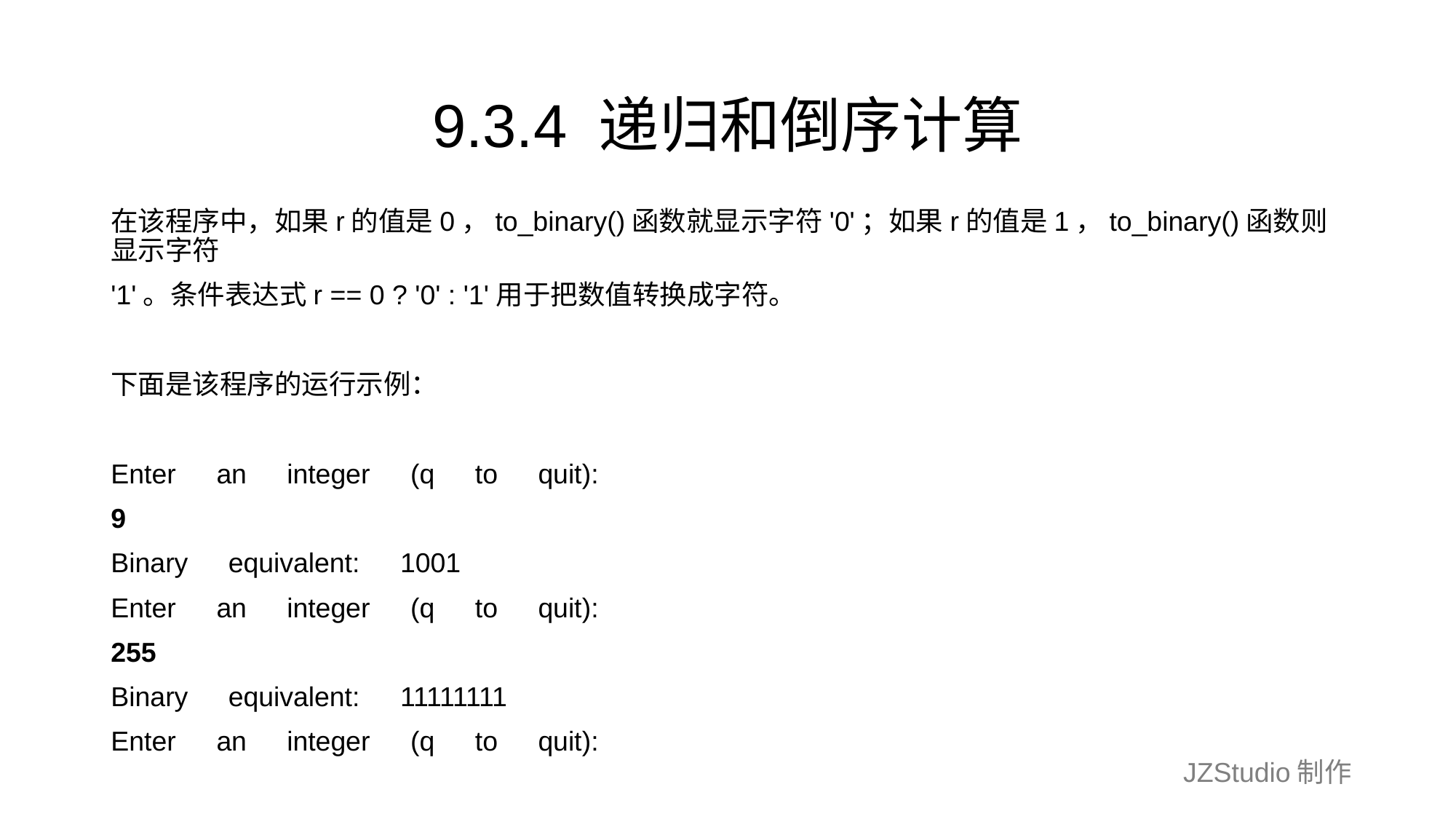

# 9.3.4 递归和倒序计算
在该程序中，如果r的值是0，to_binary()函数就显示字符'0'；如果r的值是1，to_binary()函数则显示字符
'1'。条件表达式r == 0 ? '0' : '1'用于把数值转换成字符。

下面是该程序的运行示例：

Enter　an　integer　(q　to　quit):
9
Binary　equivalent:　1001
Enter　an　integer　(q　to　quit):
255
Binary　equivalent:　11111111
Enter　an　integer　(q　to　quit):